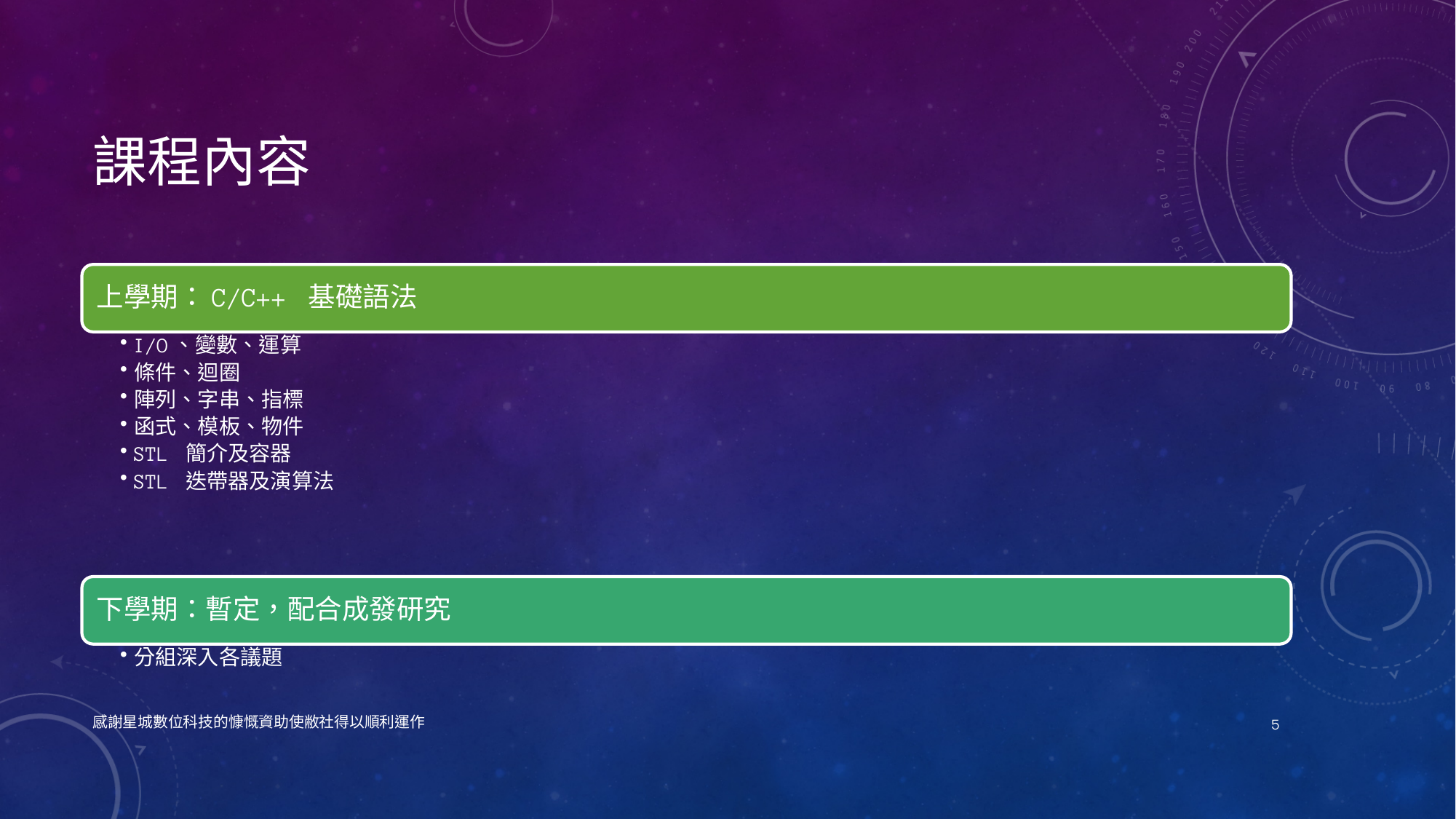

# 課程內容
上學期：C/C++ 基礎語法
I/O、變數、運算
條件、迴圈
陣列、字串、指標
函式、模板、物件
STL 簡介及容器
STL 迭帶器及演算法
下學期：暫定，配合成發研究
分組深入各議題
感謝星城數位科技的慷慨資助使敝社得以順利運作
5